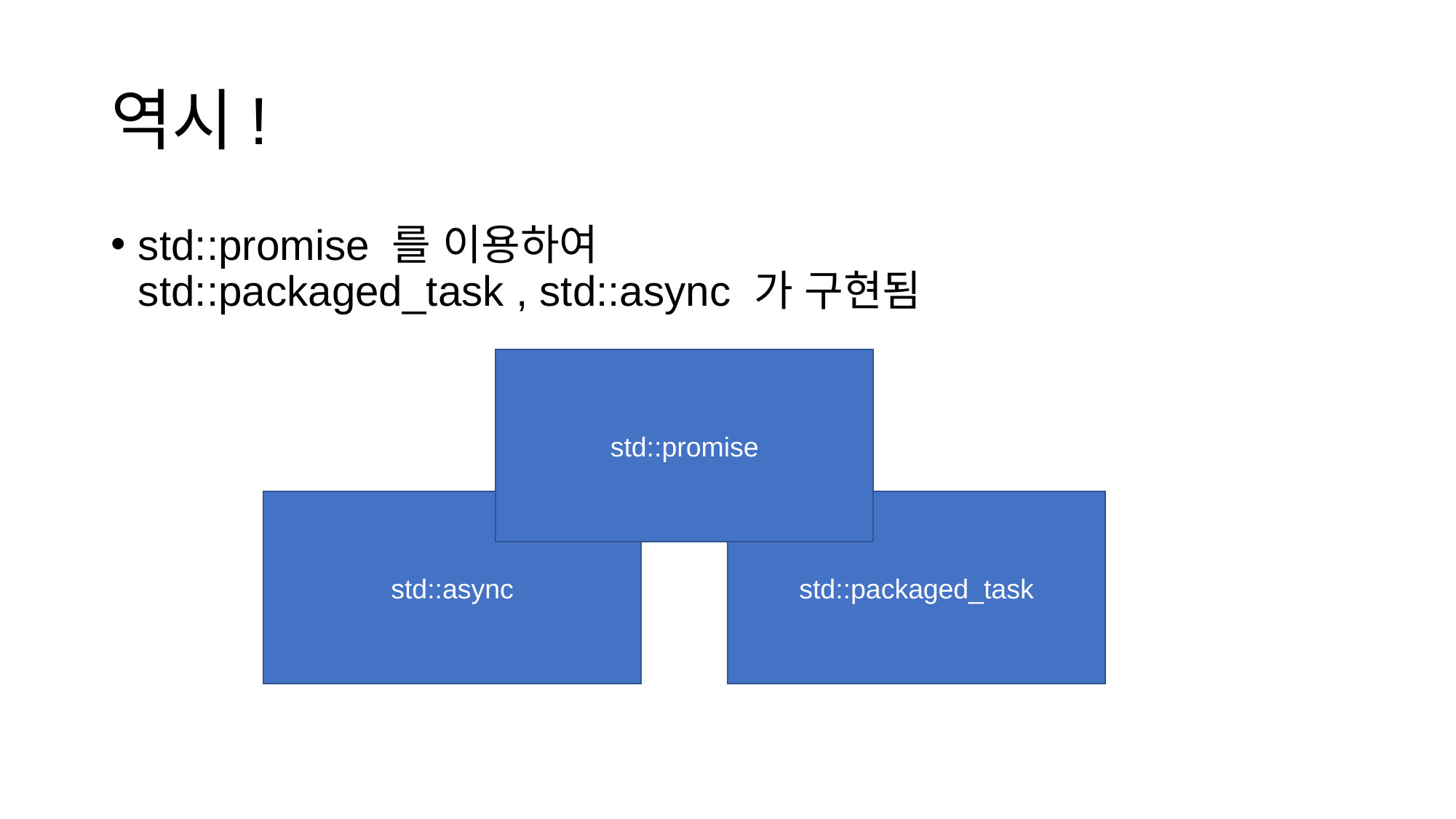

# 역시!
std::promise 를 이용하여
std::packaged_task , std::async 가 구현됨
std::promise
std::async
std::packaged_task